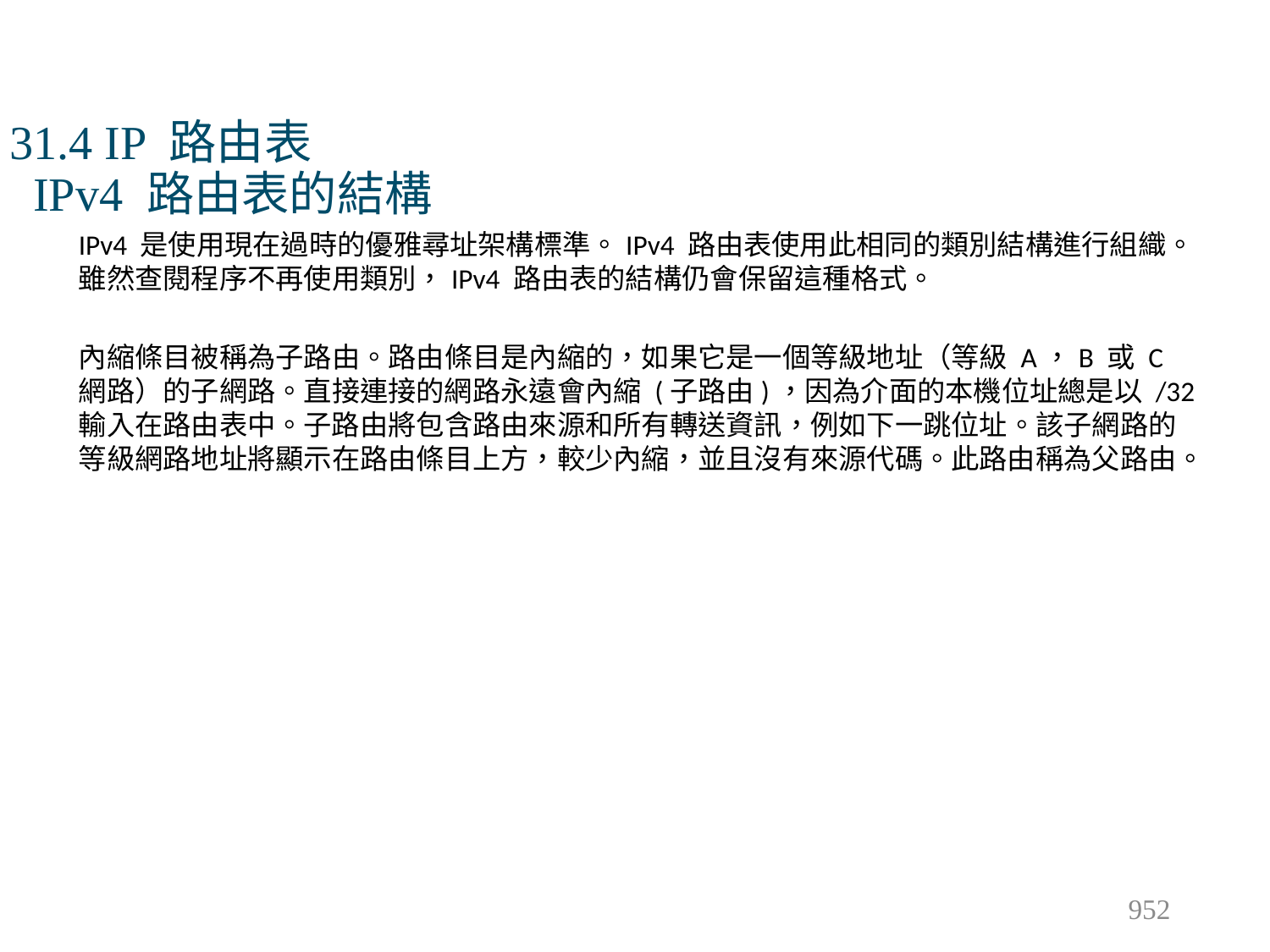

# 31.4 IP 路由表 IPv4 路由表的結構
IPv4 是使用現在過時的優雅尋址架構標準。IPv4 路由表使用此相同的類別結構進行組織。雖然查閱程序不再使用類別，IPv4 路由表的結構仍會保留這種格式。

內縮條目被稱為子路由。路由條目是內縮的，如果它是一個等級地址（等級 A，B 或 C 網路）的子網路。直接連接的網路永遠會內縮 (子路由)，因為介面的本機位址總是以 /32 輸入在路由表中。子路由將包含路由來源和所有轉送資訊，例如下一跳位址。該子網路的等級網路地址將顯示在路由條目上方，較少內縮，並且沒有來源代碼。此路由稱為父路由。
952